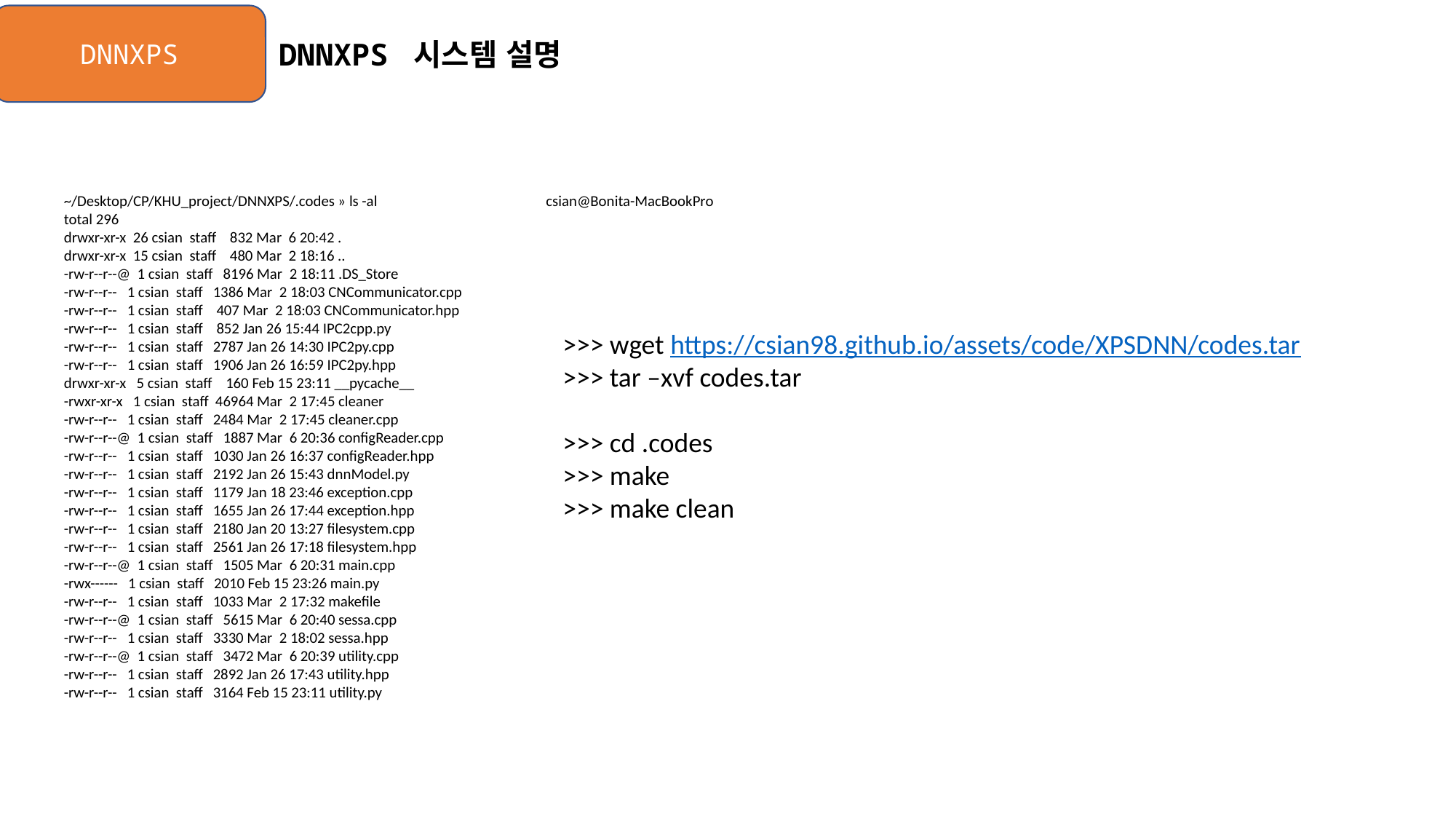

DNNXPS
DNNXPS 시스템 설명
~/Desktop/CP/KHU_project/DNNXPS/.codes » ls -al                                                 csian@Bonita-MacBookPro
total 296
drwxr-xr-x  26 csian  staff    832 Mar  6 20:42 .
drwxr-xr-x  15 csian  staff    480 Mar  2 18:16 ..
-rw-r--r--@  1 csian  staff   8196 Mar  2 18:11 .DS_Store
-rw-r--r--   1 csian  staff   1386 Mar  2 18:03 CNCommunicator.cpp
-rw-r--r--   1 csian  staff    407 Mar  2 18:03 CNCommunicator.hpp
-rw-r--r--   1 csian  staff    852 Jan 26 15:44 IPC2cpp.py
-rw-r--r--   1 csian  staff   2787 Jan 26 14:30 IPC2py.cpp
-rw-r--r--   1 csian  staff   1906 Jan 26 16:59 IPC2py.hpp
drwxr-xr-x   5 csian  staff    160 Feb 15 23:11 __pycache__
-rwxr-xr-x   1 csian  staff  46964 Mar  2 17:45 cleaner
-rw-r--r--   1 csian  staff   2484 Mar  2 17:45 cleaner.cpp
-rw-r--r--@  1 csian  staff   1887 Mar  6 20:36 configReader.cpp
-rw-r--r--   1 csian  staff   1030 Jan 26 16:37 configReader.hpp
-rw-r--r--   1 csian  staff   2192 Jan 26 15:43 dnnModel.py
-rw-r--r--   1 csian  staff   1179 Jan 18 23:46 exception.cpp
-rw-r--r--   1 csian  staff   1655 Jan 26 17:44 exception.hpp
-rw-r--r--   1 csian  staff   2180 Jan 20 13:27 filesystem.cpp
-rw-r--r--   1 csian  staff   2561 Jan 26 17:18 filesystem.hpp
-rw-r--r--@  1 csian  staff   1505 Mar  6 20:31 main.cpp
-rwx------   1 csian  staff   2010 Feb 15 23:26 main.py
-rw-r--r--   1 csian  staff   1033 Mar  2 17:32 makefile
-rw-r--r--@  1 csian  staff   5615 Mar  6 20:40 sessa.cpp
-rw-r--r--   1 csian  staff   3330 Mar  2 18:02 sessa.hpp
-rw-r--r--@  1 csian  staff   3472 Mar  6 20:39 utility.cpp
-rw-r--r--   1 csian  staff   2892 Jan 26 17:43 utility.hpp
-rw-r--r--   1 csian  staff   3164 Feb 15 23:11 utility.py
>>> wget https://csian98.github.io/assets/code/XPSDNN/codes.tar
>>> tar –xvf codes.tar

>>> cd .codes
>>> make
>>> make clean